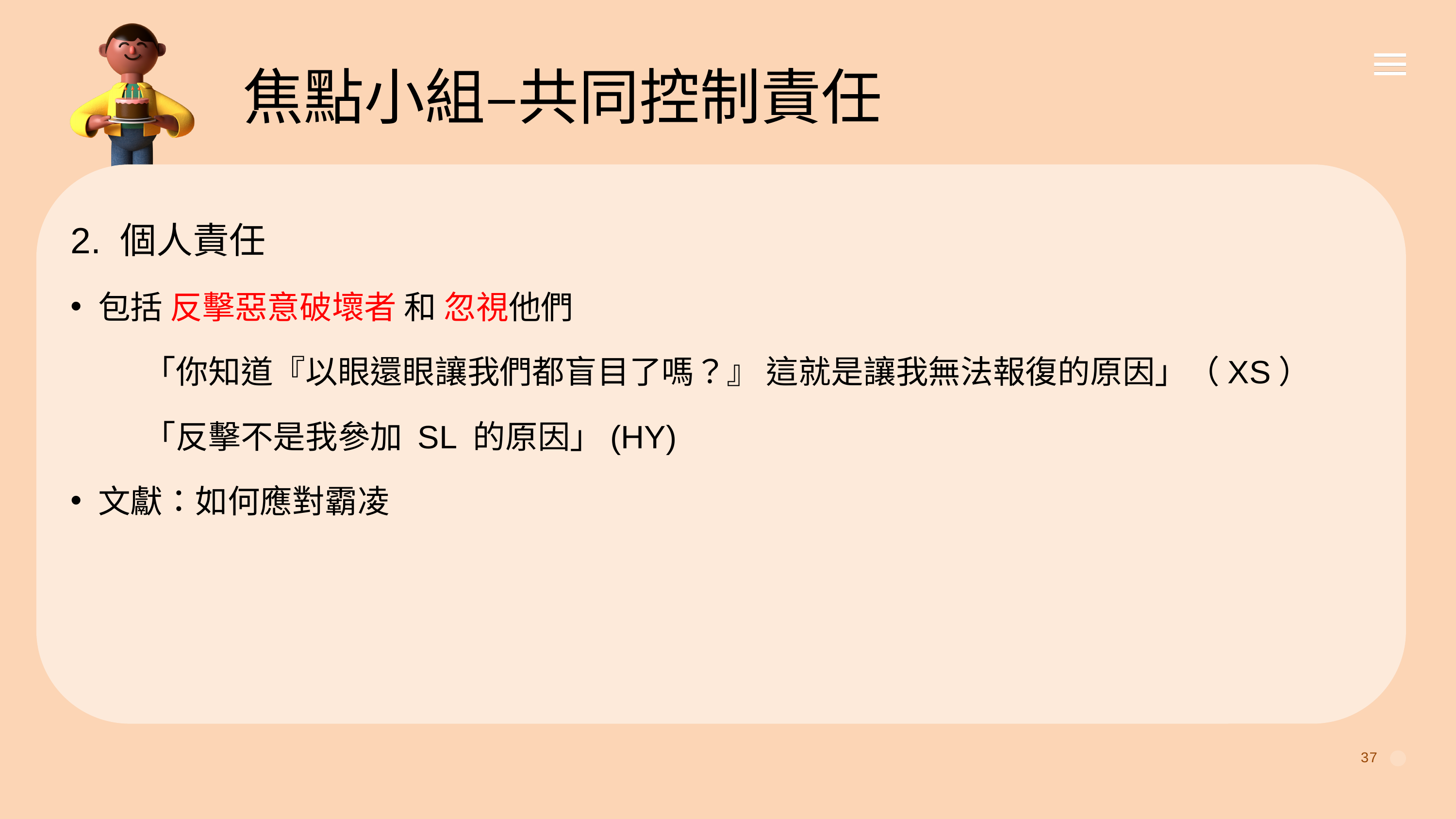

焦點小組–共同控制責任

2. 個人責任
包括 反擊惡意破壞者 和 忽視他們
	「你知道『以眼還眼讓我們都盲目了嗎？』 這就是讓我無法報復的原因」（XS）
	「反擊不是我參加 SL 的原因」(HY)
文獻：如何應對霸凌

37